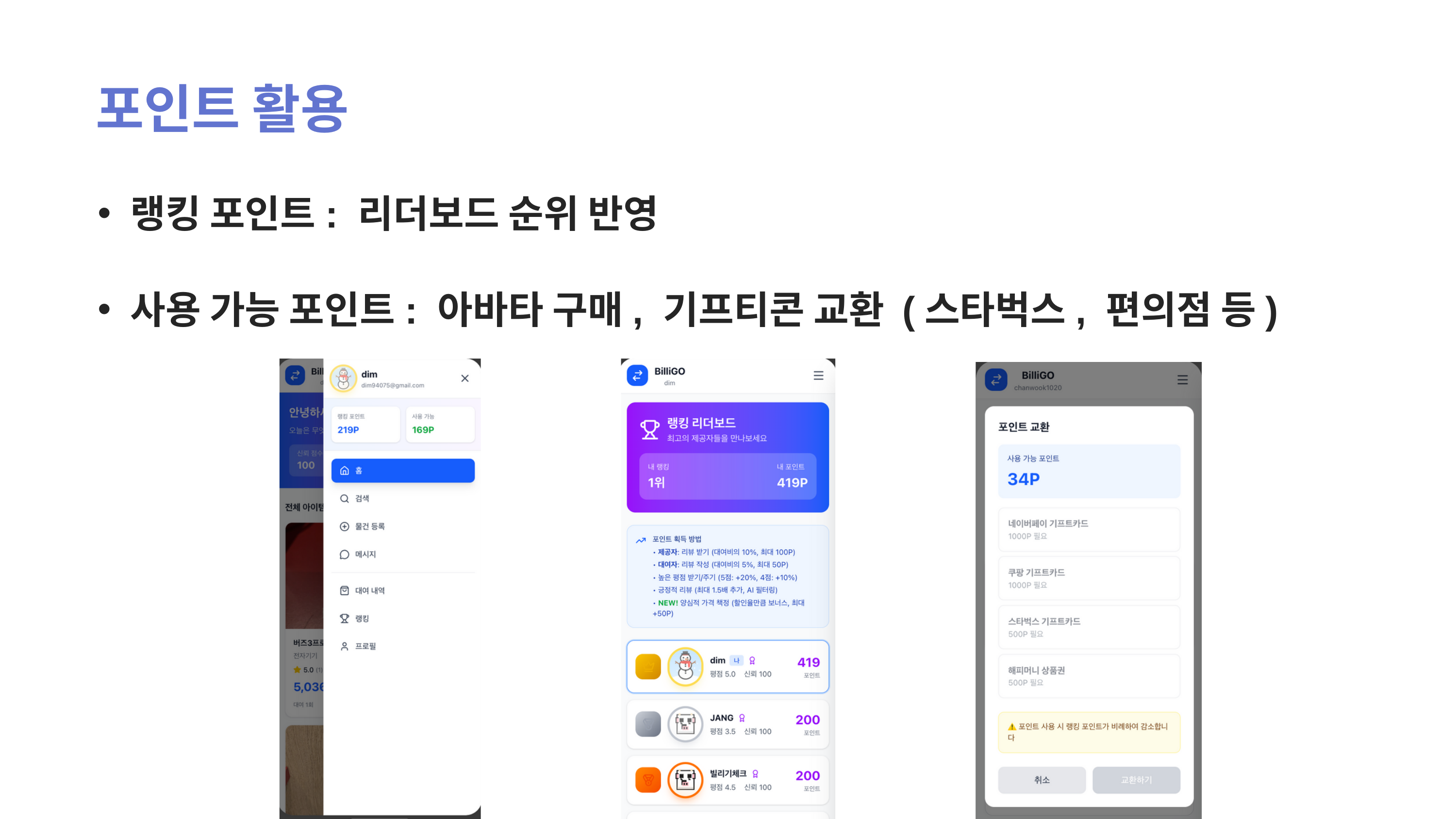

포인트 활용
랭킹 포인트: 리더보드 순위 반영
사용 가능 포인트: 아바타 구매, 기프티콘 교환 (스타벅스, 편의점 등)